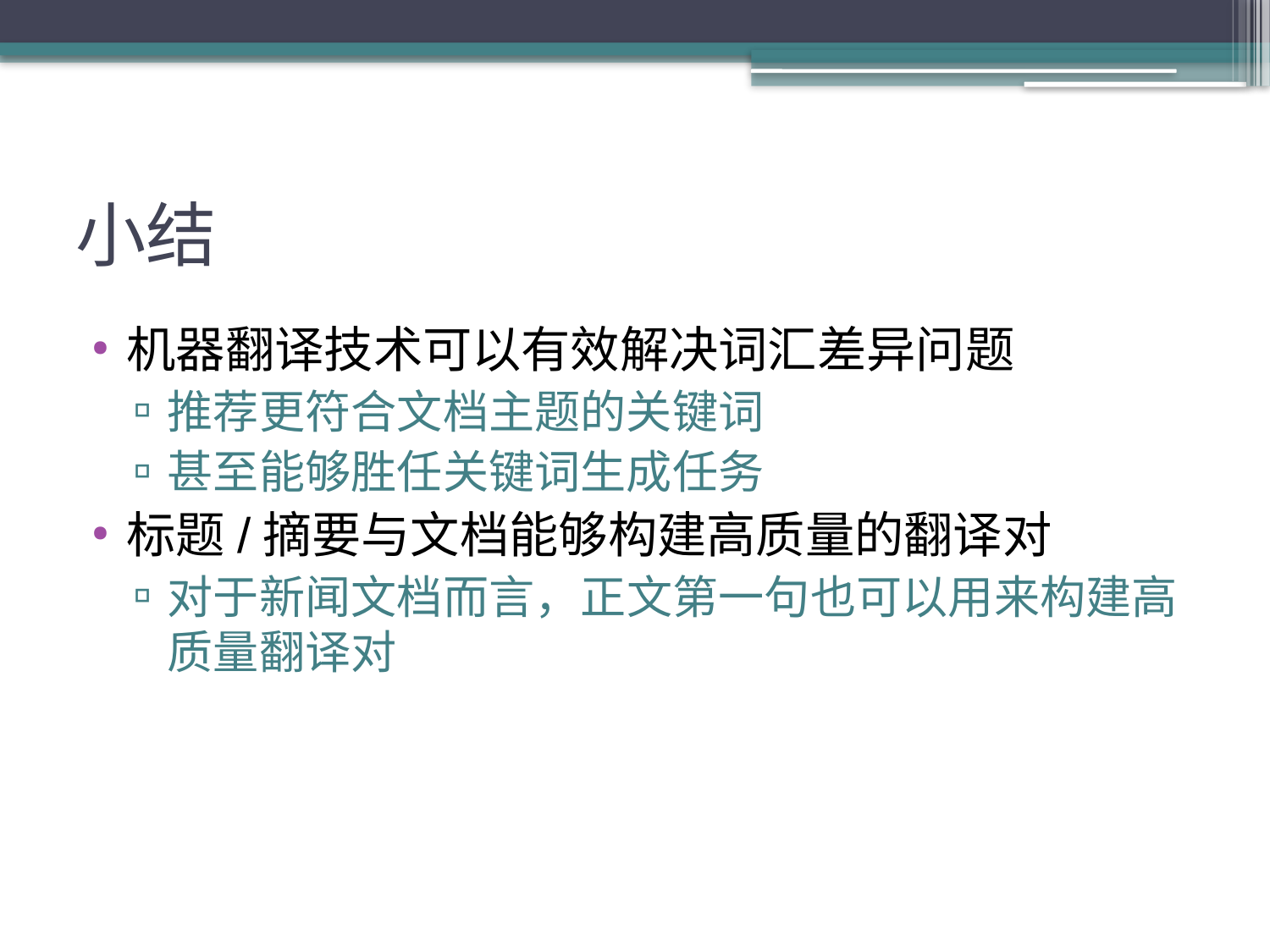

# 小结
机器翻译技术可以有效解决词汇差异问题
推荐更符合文档主题的关键词
甚至能够胜任关键词生成任务
标题/摘要与文档能够构建高质量的翻译对
对于新闻文档而言，正文第一句也可以用来构建高质量翻译对